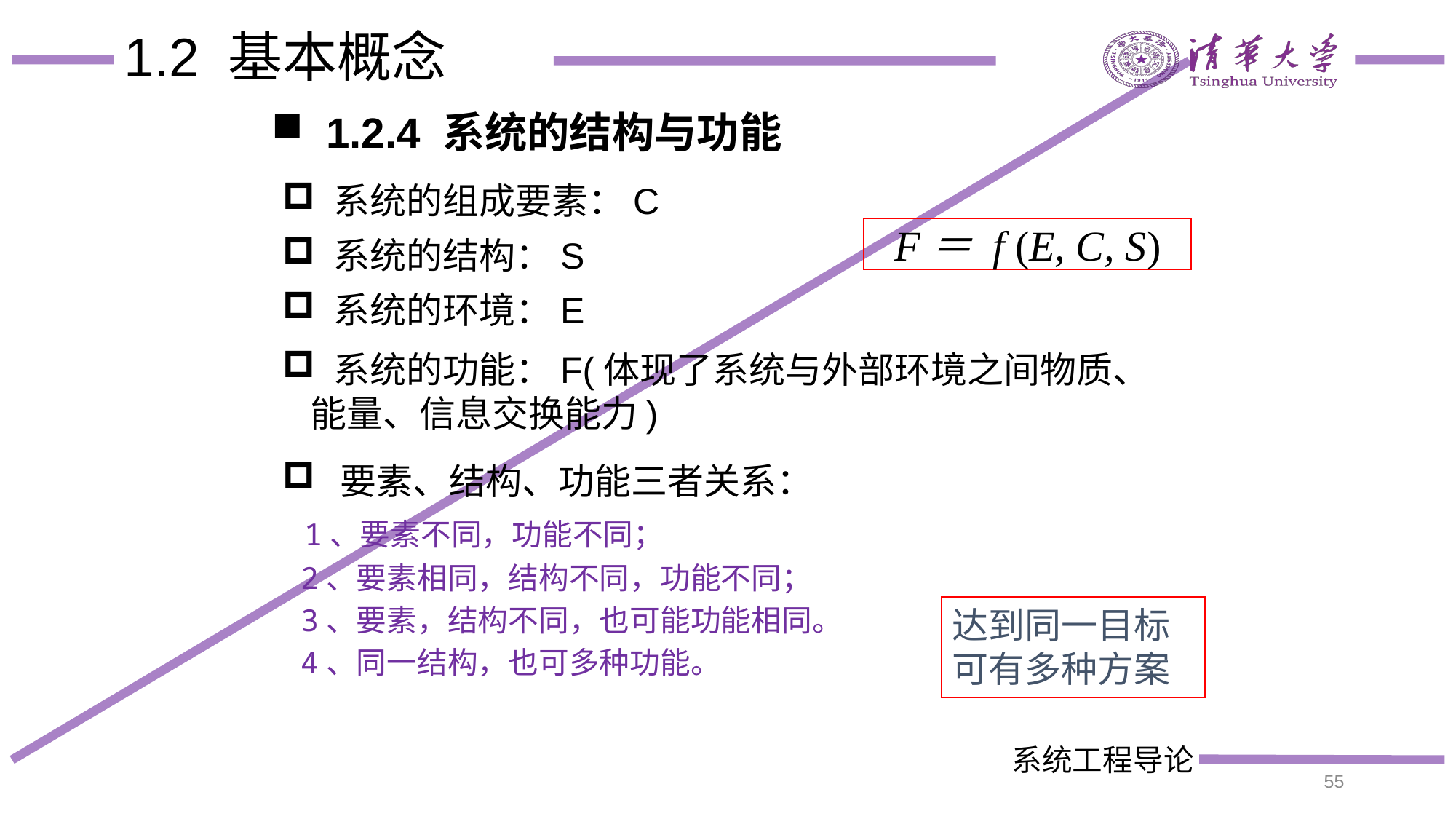

# 1.2 基本概念
1.2.4 系统的结构与功能
 系统的组成要素：C
 系统的结构：S
 系统的环境：E
 系统的功能：F(体现了系统与外部环境之间物质、能量、信息交换能力)
F＝ f (E, C, S)
 要素、结构、功能三者关系：
 1、要素不同，功能不同；
 2、要素相同，结构不同，功能不同；
 3、要素，结构不同，也可能功能相同。
 4、同一结构，也可多种功能。
达到同一目标可有多种方案
55